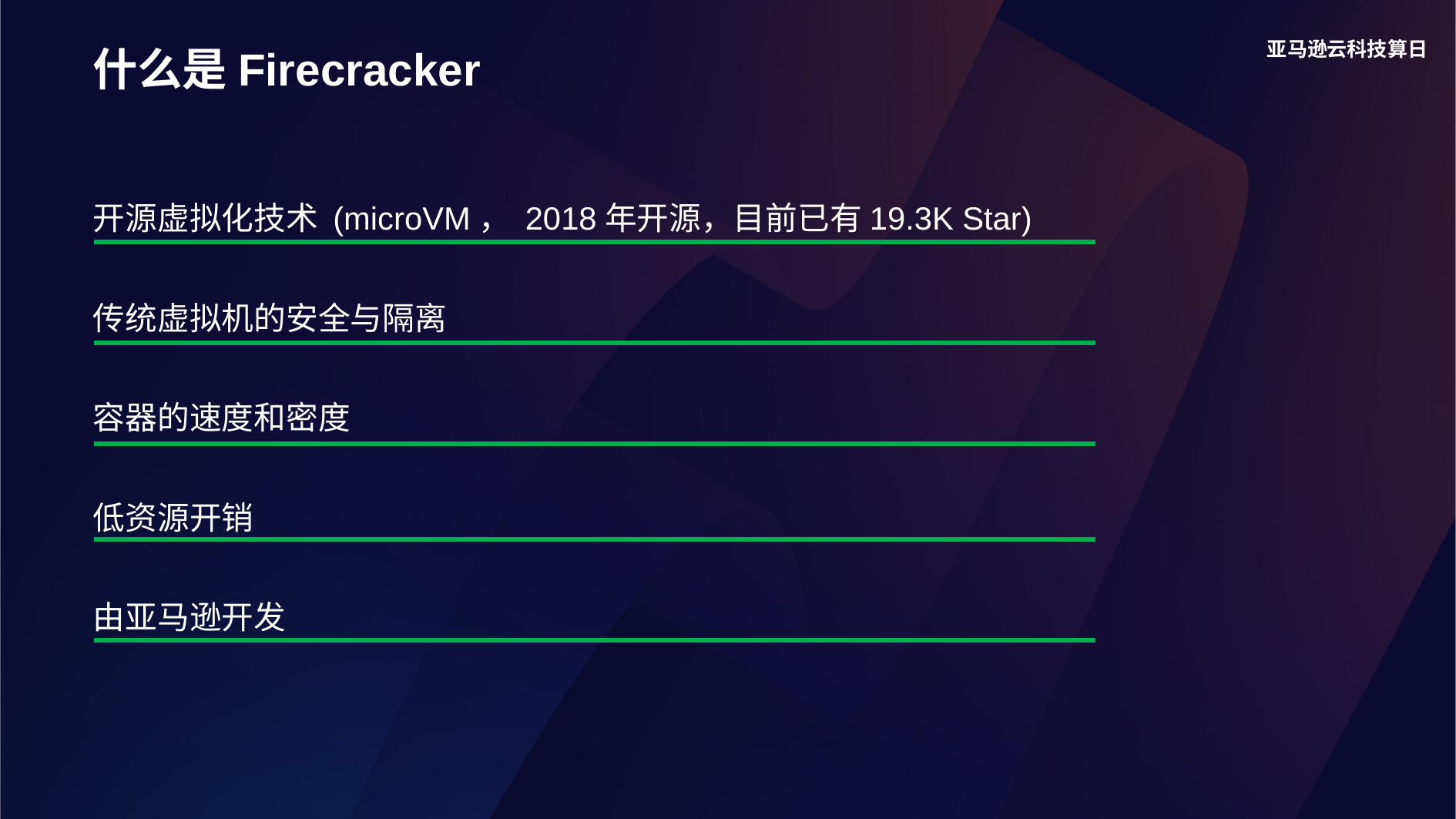

什么是Firecracker
开源虚拟化技术 (microVM， 2018年开源，目前已有19.3K Star)

传统虚拟机的安全与隔离

容器的速度和密度

低资源开销

由亚马逊开发